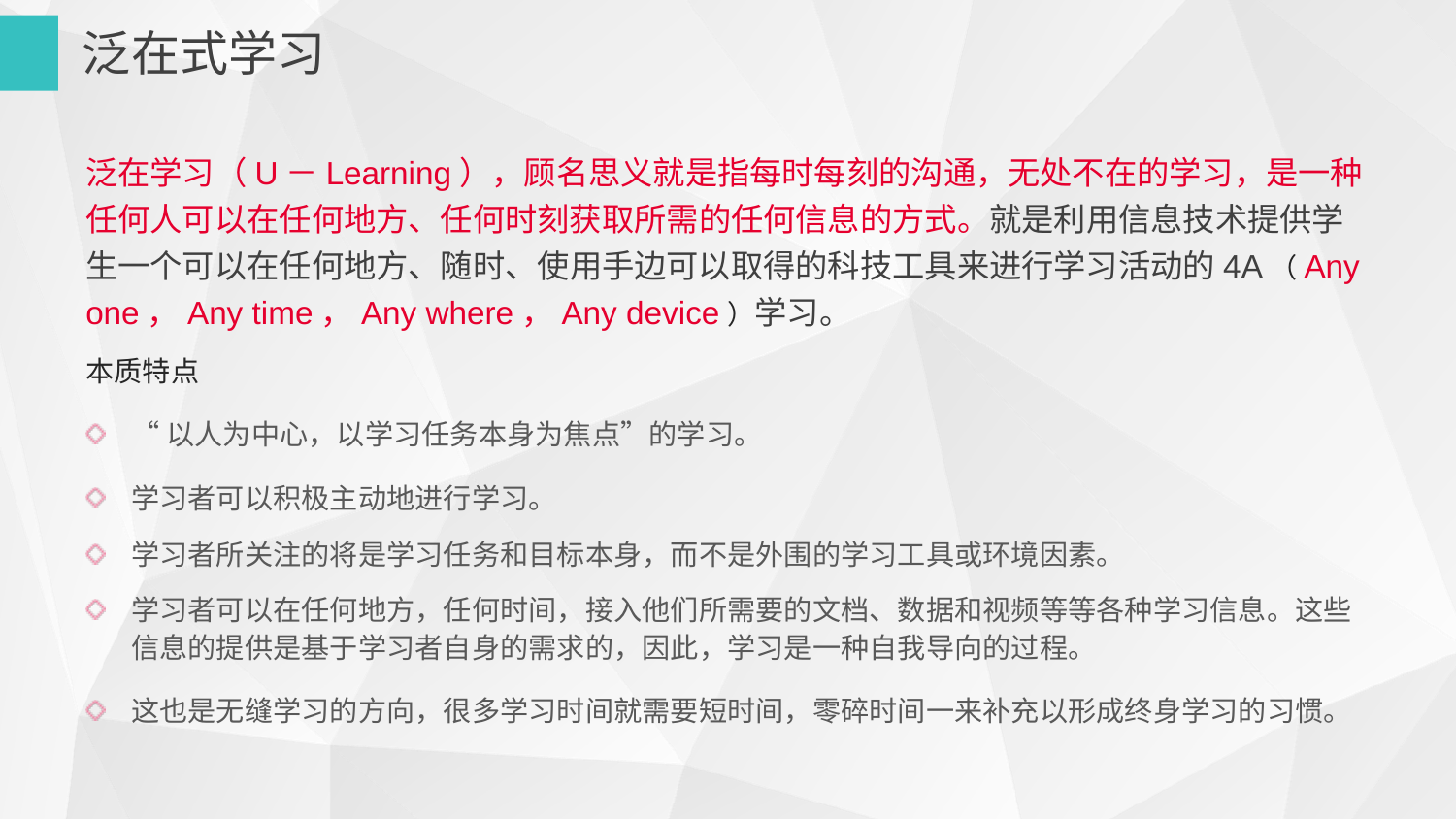

泛在式学习
泛在学习（U－Learning），顾名思义就是指每时每刻的沟通，无处不在的学习，是一种任何人可以在任何地方、任何时刻获取所需的任何信息的方式。就是利用信息技术提供学生一个可以在任何地方、随时、使用手边可以取得的科技工具来进行学习活动的4A（Any one，Any time，Any where，Any device）学习。
本质特点
“以人为中心，以学习任务本身为焦点”的学习。
学习者可以积极主动地进行学习。
学习者所关注的将是学习任务和目标本身，而不是外围的学习工具或环境因素。
学习者可以在任何地方，任何时间，接入他们所需要的文档、数据和视频等等各种学习信息。这些信息的提供是基于学习者自身的需求的，因此，学习是一种自我导向的过程。
这也是无缝学习的方向，很多学习时间就需要短时间，零碎时间一来补充以形成终身学习的习惯。